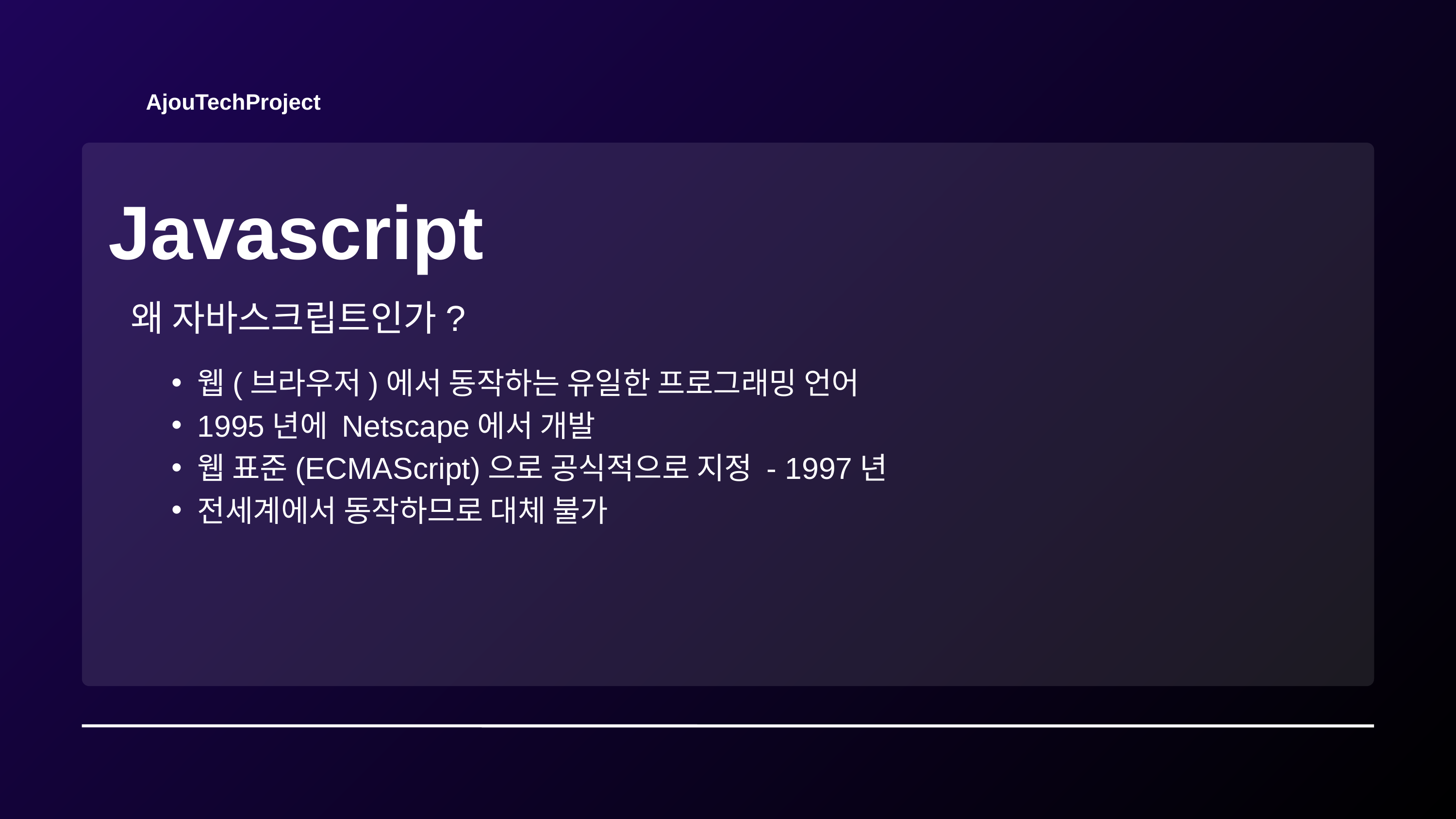

AjouTechProject

Javascript
왜 자바스크립트인가?
웹(브라우저)에서 동작하는 유일한 프로그래밍 언어
1995년에 Netscape에서 개발
웹 표준(ECMAScript)으로 공식적으로 지정 - 1997년
전세계에서 동작하므로 대체 불가